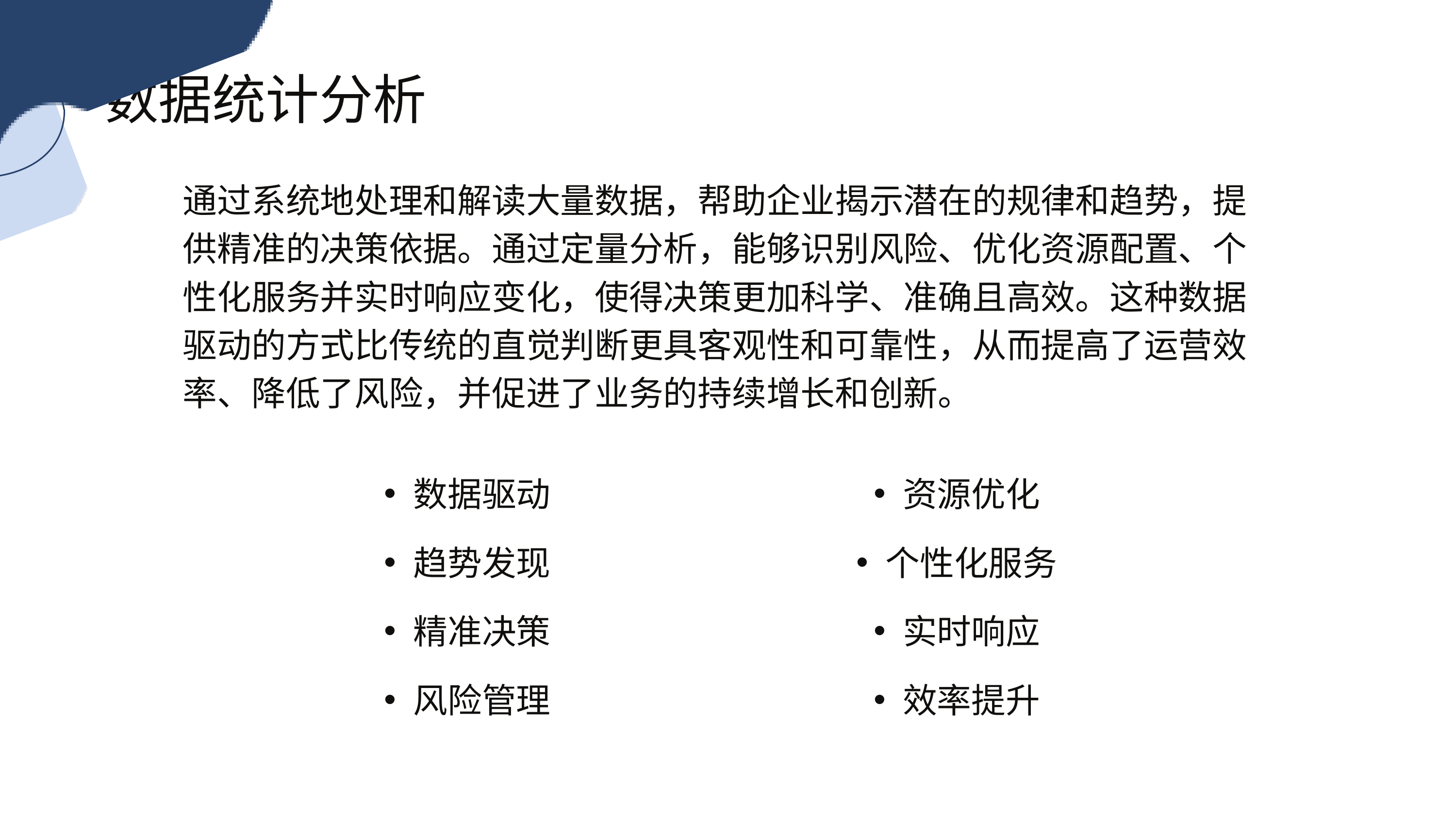

数据统计分析
通过系统地处理和解读大量数据，帮助企业揭示潜在的规律和趋势，提供精准的决策依据。通过定量分析，能够识别风险、优化资源配置、个性化服务并实时响应变化，使得决策更加科学、准确且高效。这种数据驱动的方式比传统的直觉判断更具客观性和可靠性，从而提高了运营效率、降低了风险，并促进了业务的持续增长和创新。
数据驱动
趋势发现
精准决策
风险管理

资源优化
个性化服务
实时响应
效率提升